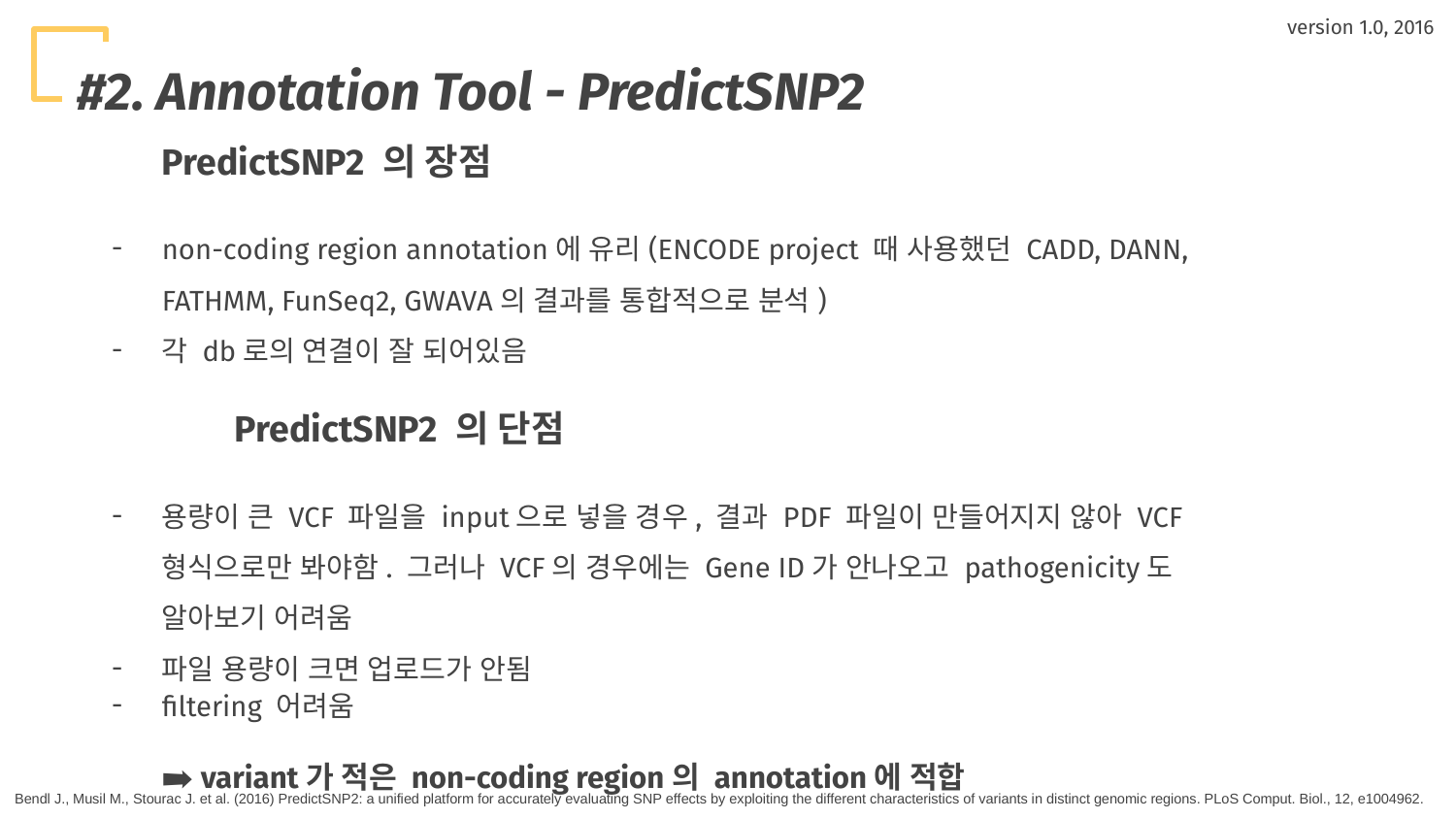

version 1.0, 2016

#2. Annotation Tool - PredictSNP2
PredictSNP2 의 장점
non-coding region annotation에 유리(ENCODE project 때 사용했던 CADD, DANN, FATHMM, FunSeq2, GWAVA의 결과를 통합적으로 분석)
각 db로의 연결이 잘 되어있음
	PredictSNP2 의 단점
용량이 큰 VCF 파일을 input으로 넣을 경우, 결과 PDF 파일이 만들어지지 않아 VCF 형식으로만 봐야함. 그러나 VCF의 경우에는 Gene ID가 안나오고 pathogenicity도 알아보기 어려움
파일 용량이 크면 업로드가 안됨
filtering 어려움
➡ variant가 적은 non-coding region의 annotation에 적합

Bendl J., Musil M., Stourac J. et al. (2016) PredictSNP2: a unified platform for accurately evaluating SNP effects by exploiting the different characteristics of variants in distinct genomic regions. PLoS Comput. Biol., 12, e1004962.